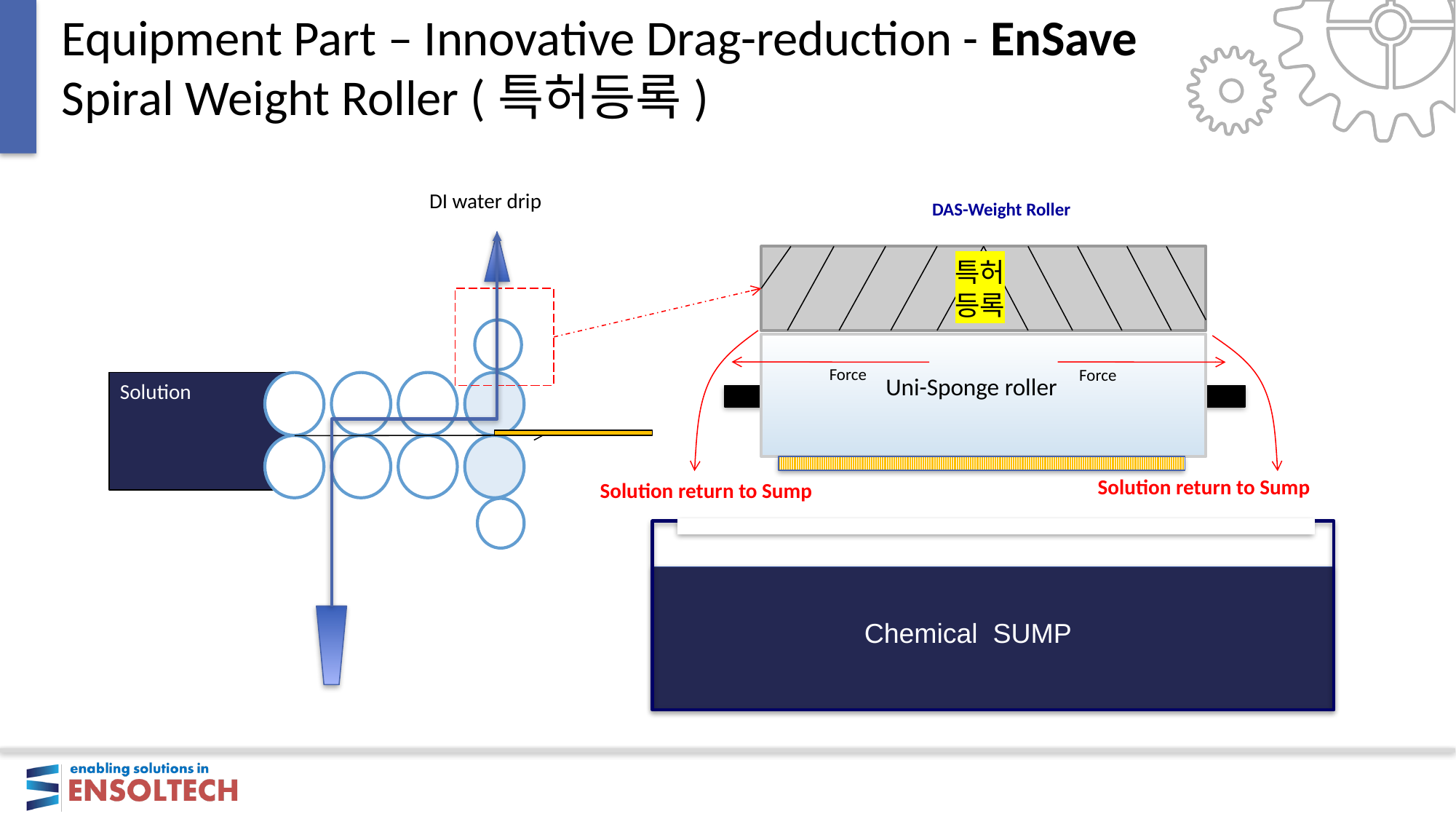

Equipment Part – Innovative Drag-reduction - EnSave
Spiral Weight Roller (특허등록)

DI water drip
DAS-Weight Roller

Force
Force
Solution

Solution return to Sump
Solution return to Sump

Uni-Sponge roller

Chemical  SUMP
특허등록